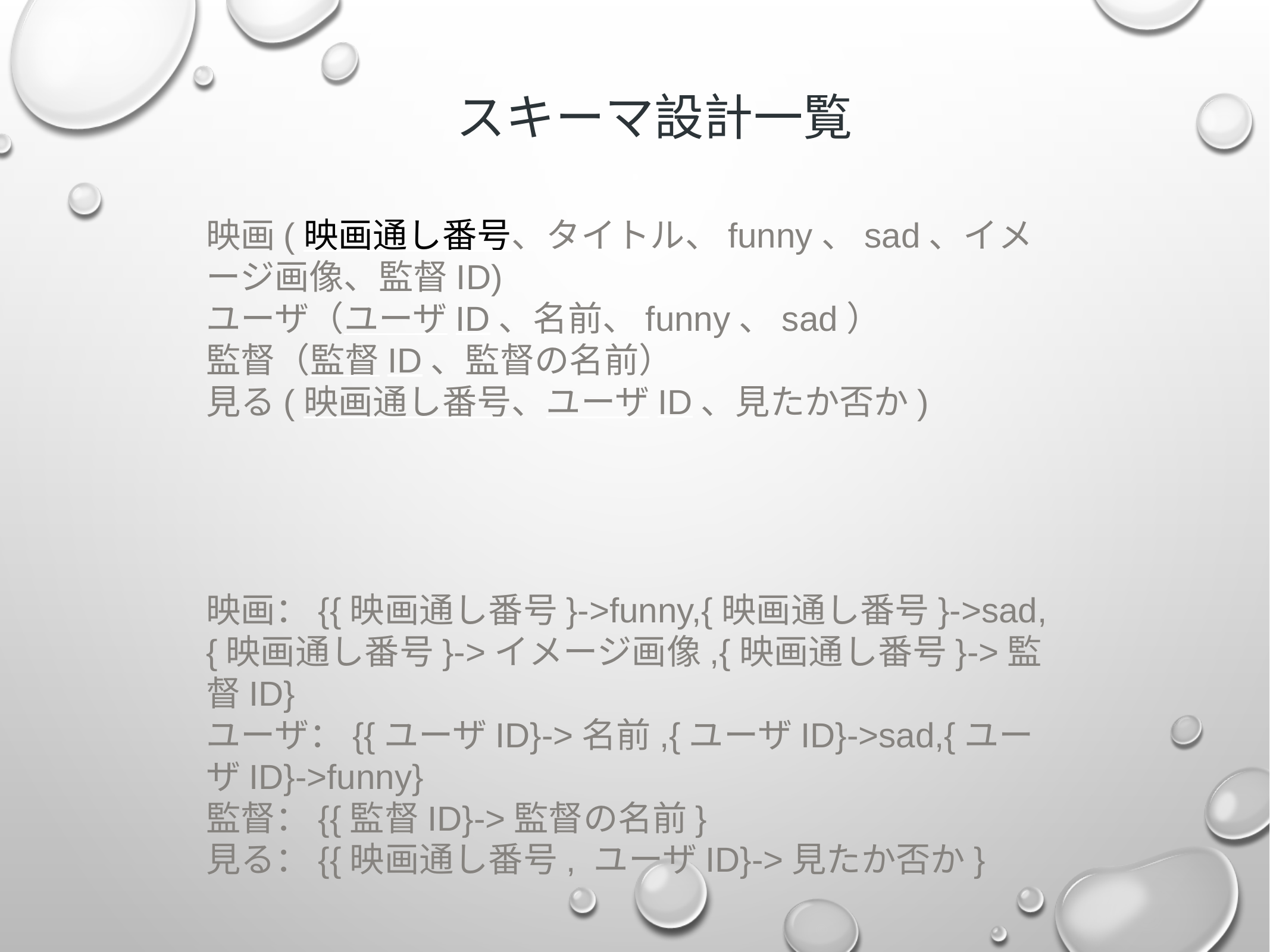

スキーマ設計一覧

映画(映画通し番号、タイトル、funny、sad、イメージ画像、監督ID)
ユーザ（ユーザID、名前、funny、sad）
監督（監督ID、監督の名前）
見る(映画通し番号、ユーザID、見たか否か)

映画：{{映画通し番号}->funny,{映画通し番号}->sad,{映画通し番号}->イメージ画像,{映画通し番号}->監督ID}
ユーザ：{{ユーザID}->名前,{ユーザID}->sad,{ユーザID}->funny}
監督：{{監督ID}->監督の名前}
見る：{{映画通し番号, ユーザID}->見たか否か}